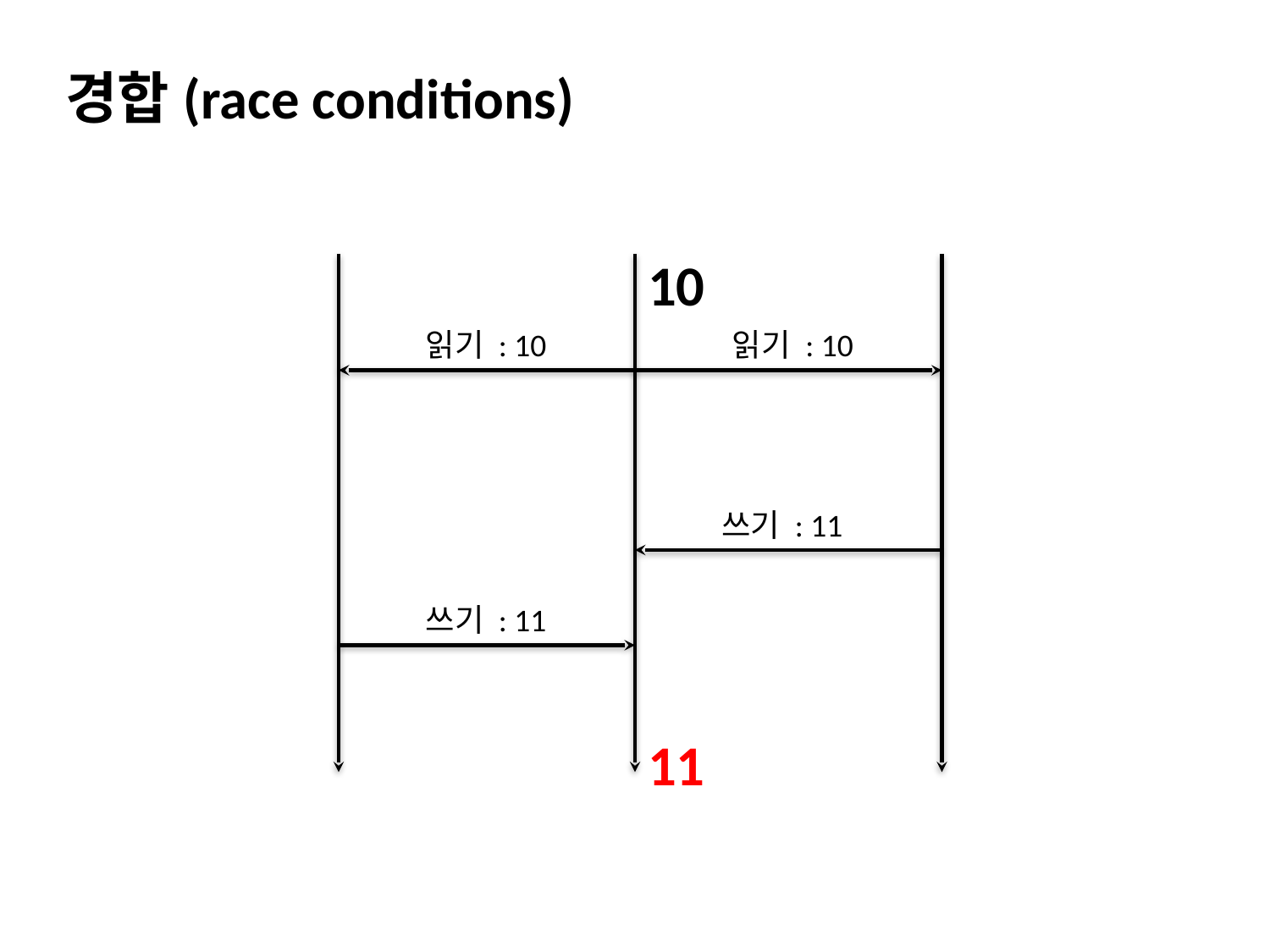

경합(race conditions)
10
읽기 : 10
읽기 : 10
쓰기 : 11
쓰기 : 11
11